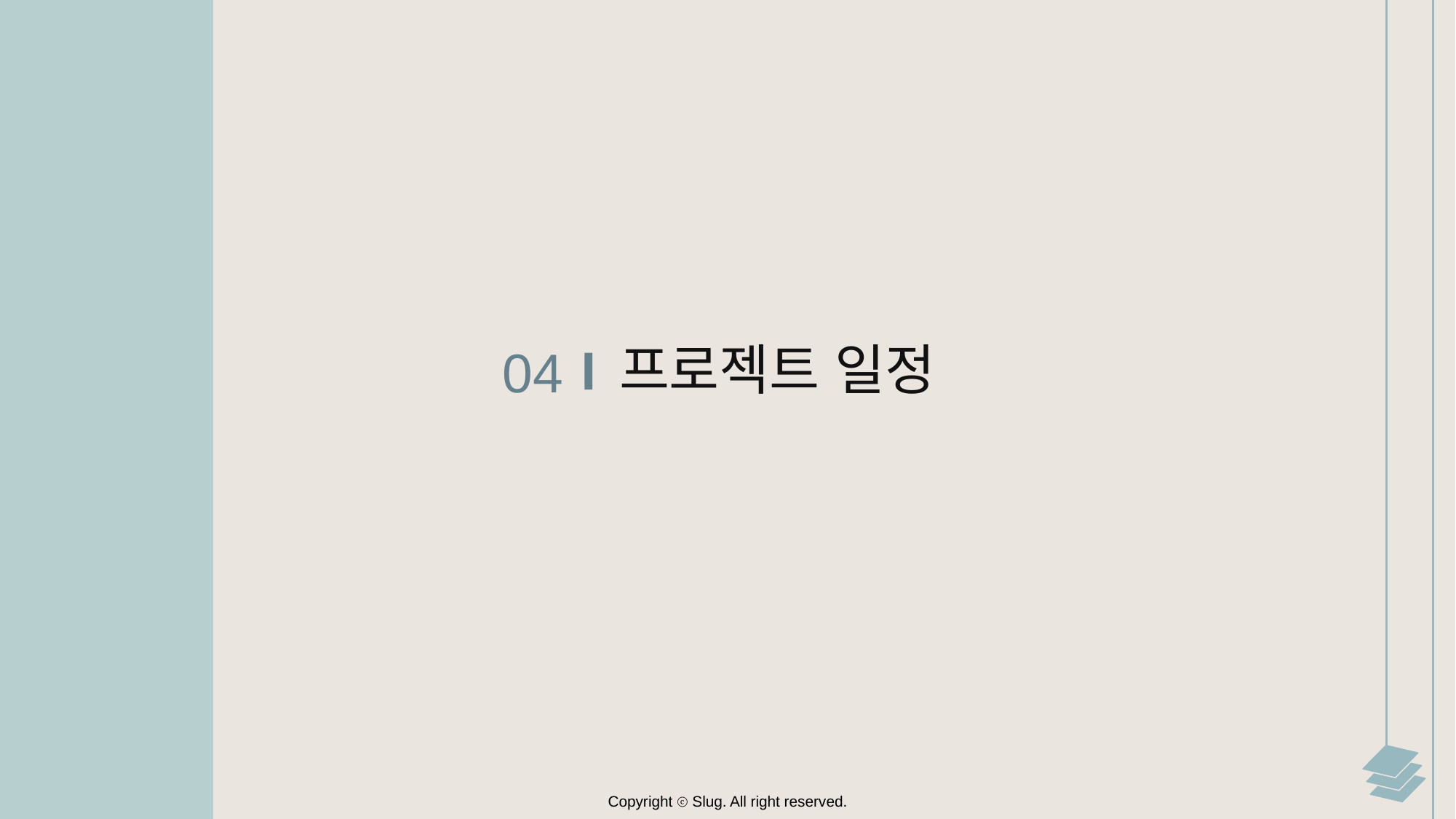

프로젝트 일정
04

Copyright ⓒ Slug. All right reserved.